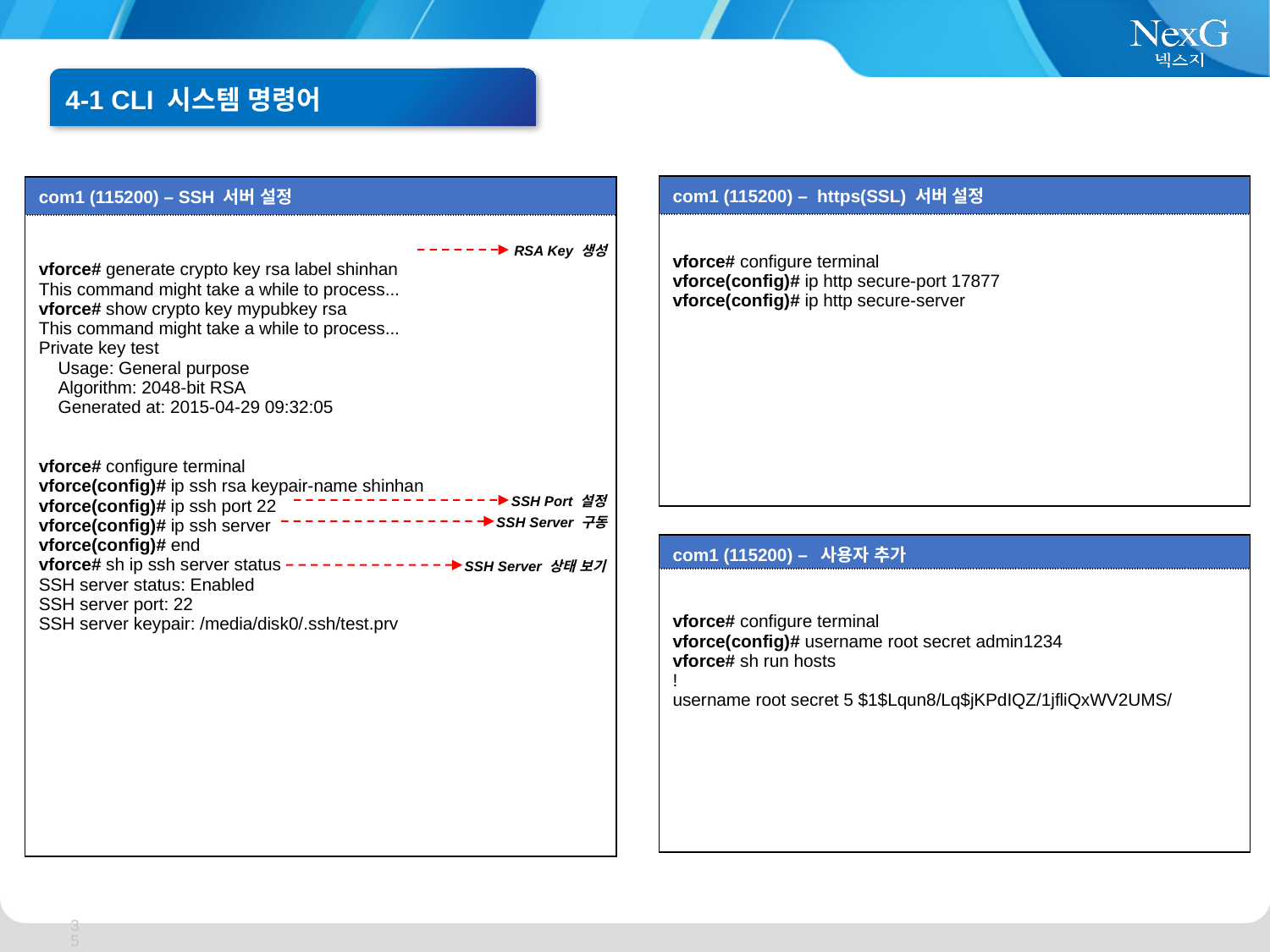

4-1 CLI 시스템 명령어
| com1 (115200) – https(SSL) 서버 설정 |
| --- |
| vforce# configure terminal vforce(config)# ip http secure-port 17877 vforce(config)# ip http secure-server |
| com1 (115200) – SSH 서버 설정 |
| --- |
| vforce# generate crypto key rsa label shinhan This command might take a while to process... vforce# show crypto key mypubkey rsa This command might take a while to process... Private key test Usage: General purpose Algorithm: 2048-bit RSA Generated at: 2015-04-29 09:32:05 vforce# configure terminal vforce(config)# ip ssh rsa keypair-name shinhan vforce(config)# ip ssh port 22 vforce(config)# ip ssh server vforce(config)# end vforce# sh ip ssh server status SSH server status: Enabled SSH server port: 22 SSH server keypair: /media/disk0/.ssh/test.prv |
RSA Key 생성

SSH Port 설정

SSH Server 구동

| com1 (115200) – 사용자 추가 |
| --- |
| vforce# configure terminal vforce(config)# username root secret admin1234 vforce# sh run hosts ! username root secret 5 $1$Lqun8/Lq$jKPdIQZ/1jfliQxWV2UMS/ |
SSH Server 상태 보기

35